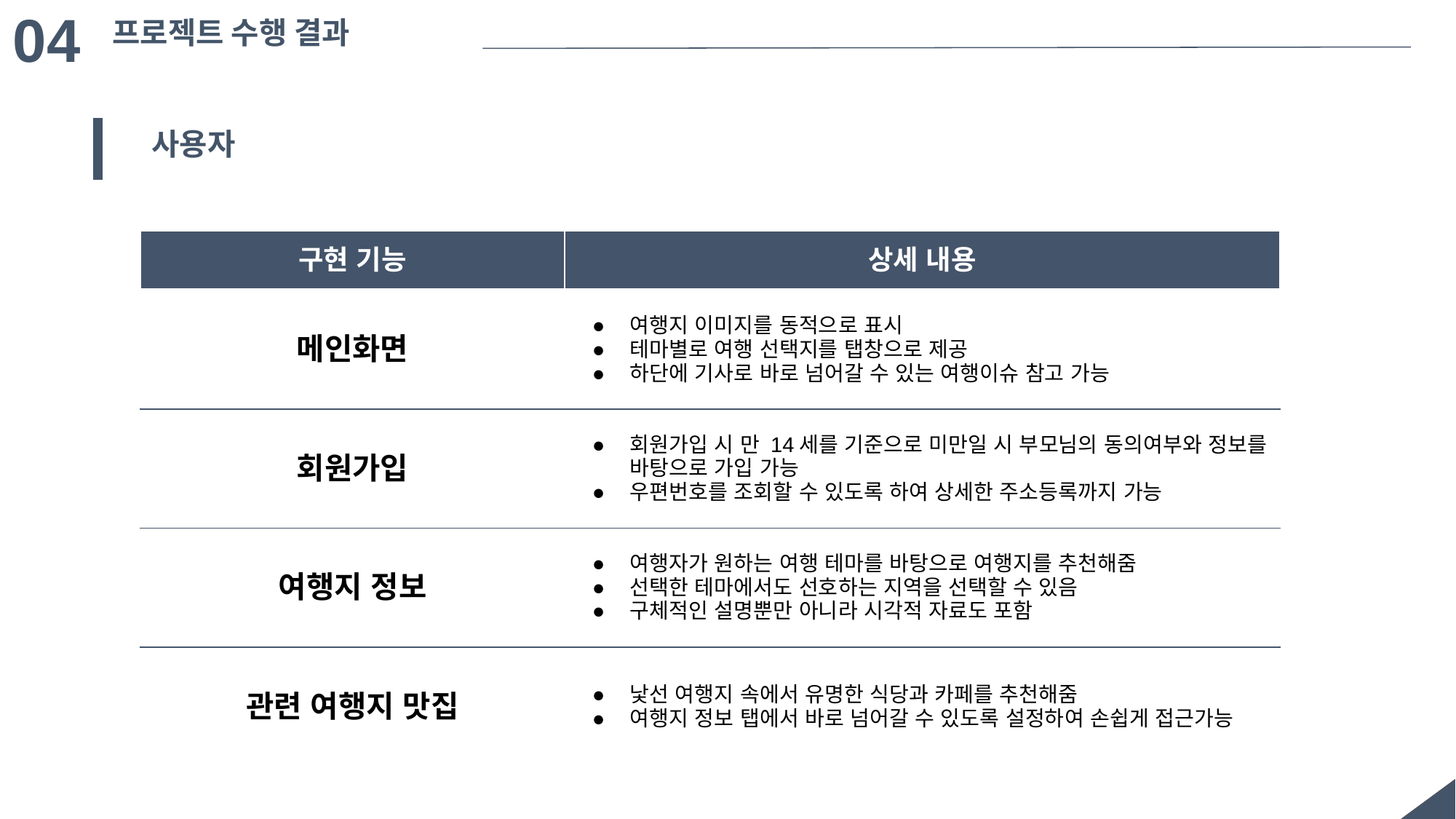

04
프로젝트 수행 결과

사용자
| 구현 기능 | 상세 내용 |
| --- | --- |
| 메인화면 | 여행지 이미지를 동적으로 표시 테마별로 여행 선택지를 탭창으로 제공 하단에 기사로 바로 넘어갈 수 있는 여행이슈 참고 가능 |
| 회원가입 | 회원가입 시 만 14세를 기준으로 미만일 시 부모님의 동의여부와 정보를 바탕으로 가입 가능 우편번호를 조회할 수 있도록 하여 상세한 주소등록까지 가능 |
| 여행지 정보 | 여행자가 원하는 여행 테마를 바탕으로 여행지를 추천해줌 선택한 테마에서도 선호하는 지역을 선택할 수 있음 구체적인 설명뿐만 아니라 시각적 자료도 포함 |
| 관련 여행지 맛집 | 낯선 여행지 속에서 유명한 식당과 카페를 추천해줌 여행지 정보 탭에서 바로 넘어갈 수 있도록 설정하여 손쉽게 접근가능 |